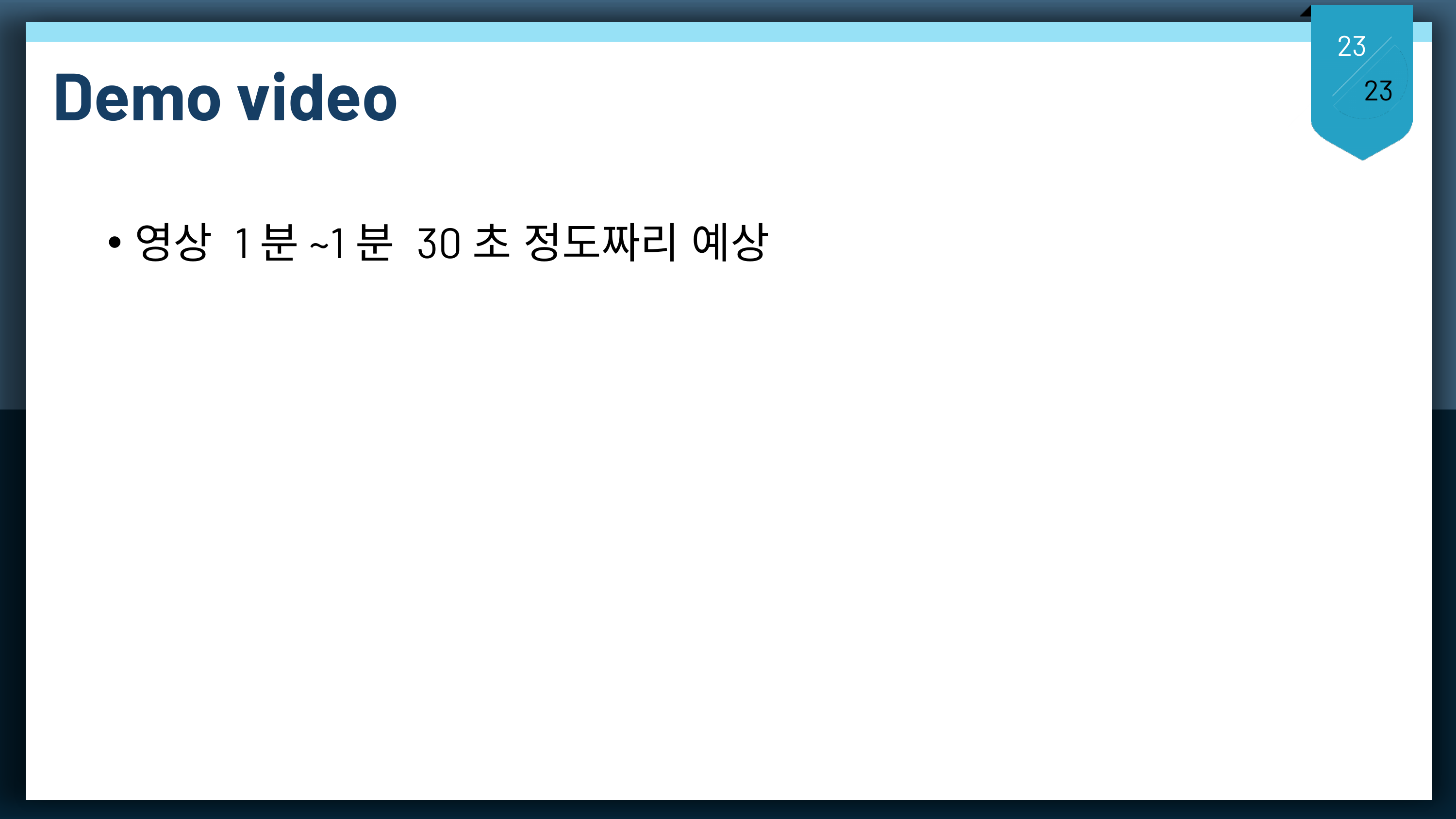

Demo video
영상 1분~1분 30초 정도짜리 예상